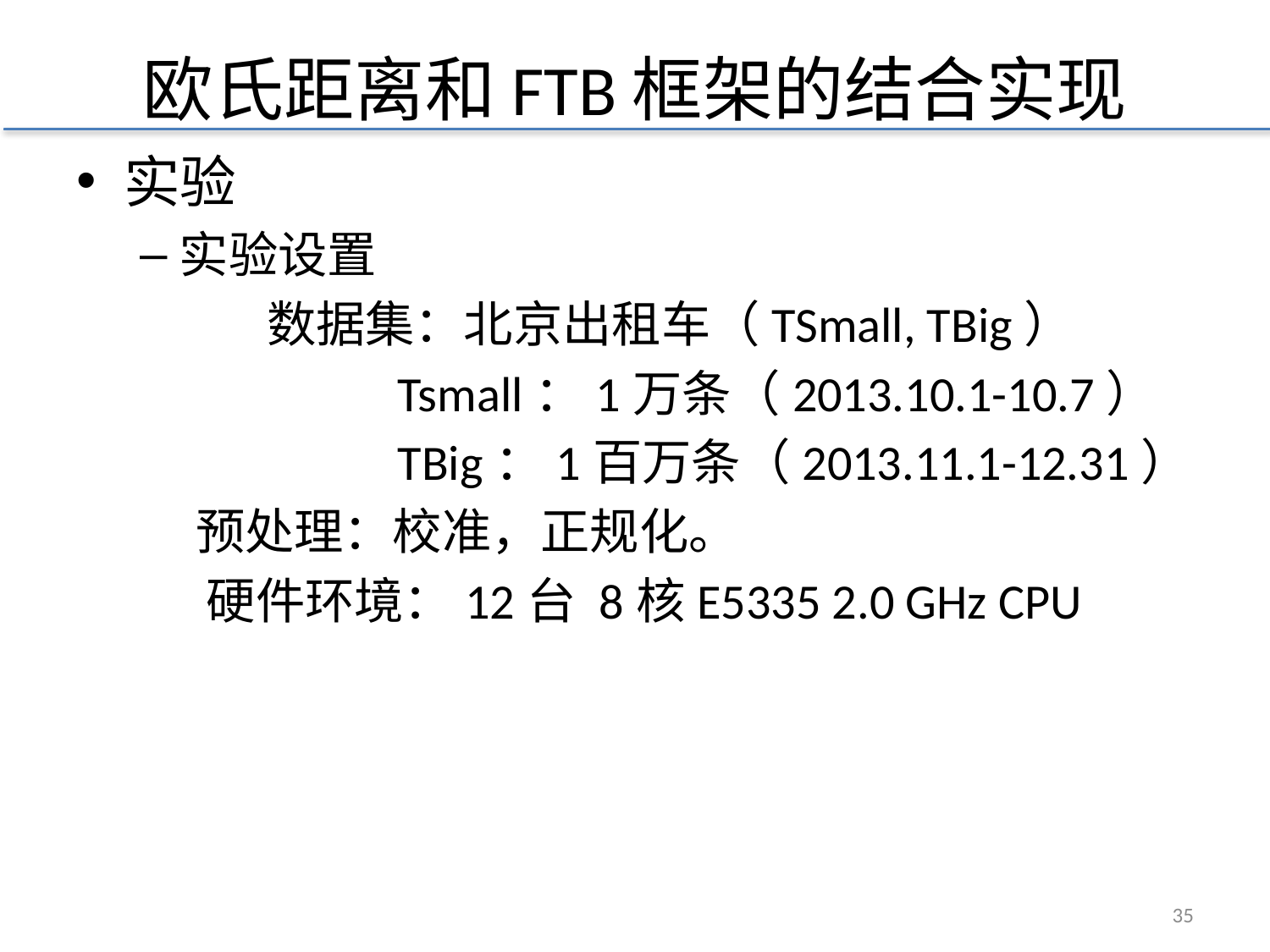

# 欧氏距离和FTB框架的结合实现
实验
实验设置
	数据集：北京出租车（TSmall, TBig）
                       Tsmall：1万条（2013.10.1-10.7）
                       TBig：1百万条（2013.11.1-12.31）
    预处理：校准，正规化。
     硬件环境：12台 8核E5335 2.0 GHz CPU

35